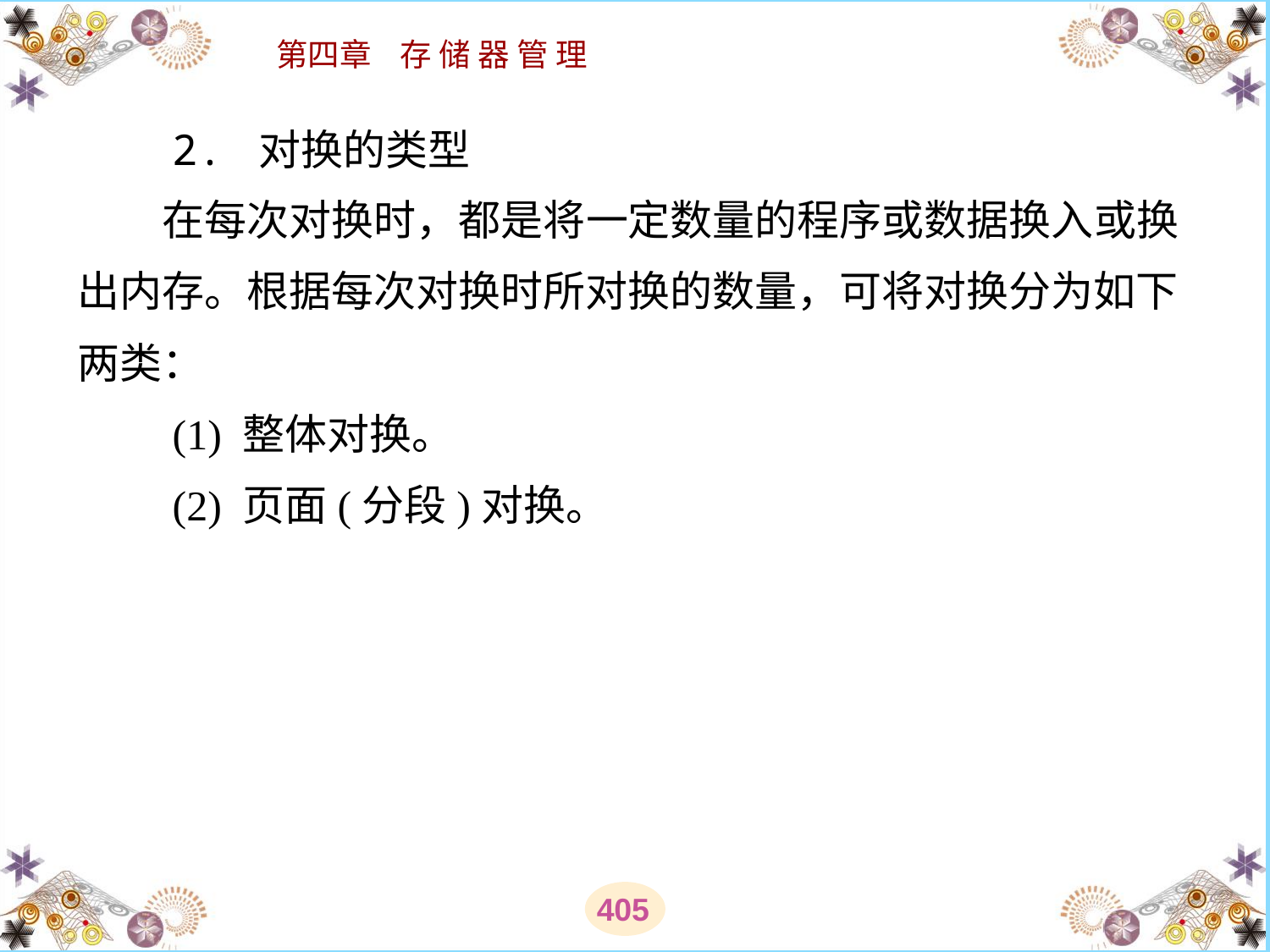

# 2. 对换的类型 　　在每次对换时，都是将一定数量的程序或数据换入或换出内存。根据每次对换时所对换的数量，可将对换分为如下两类： 　　(1) 整体对换。 　　(2) 页面(分段)对换。